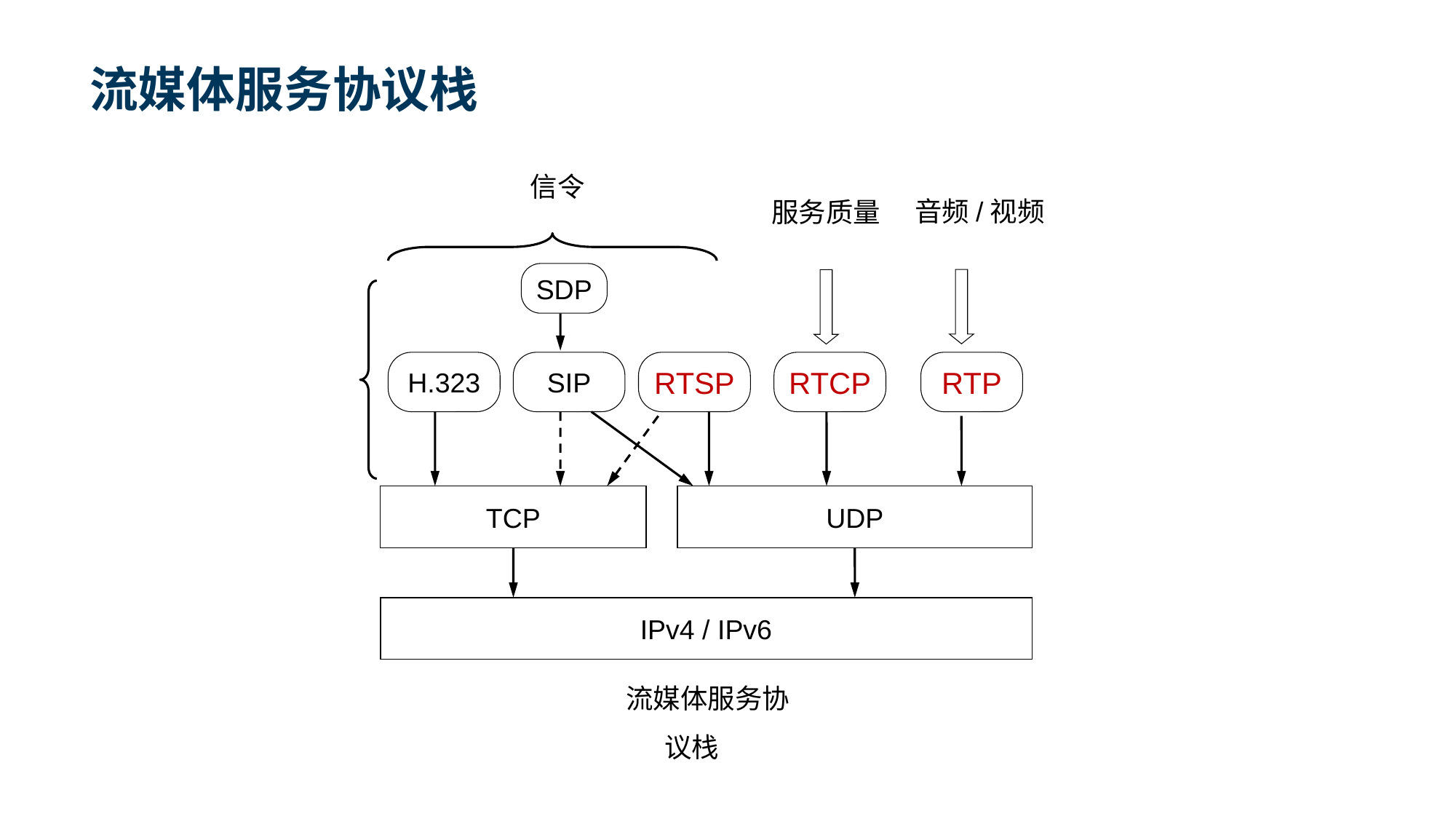

# 流媒体服务协议栈

信令
音频/视频
服务质量
SDP

H.323
SIP
RTSP
RTCP
RTP

TCP
UDP

IPv4 / IPv6

流媒体服务协议栈